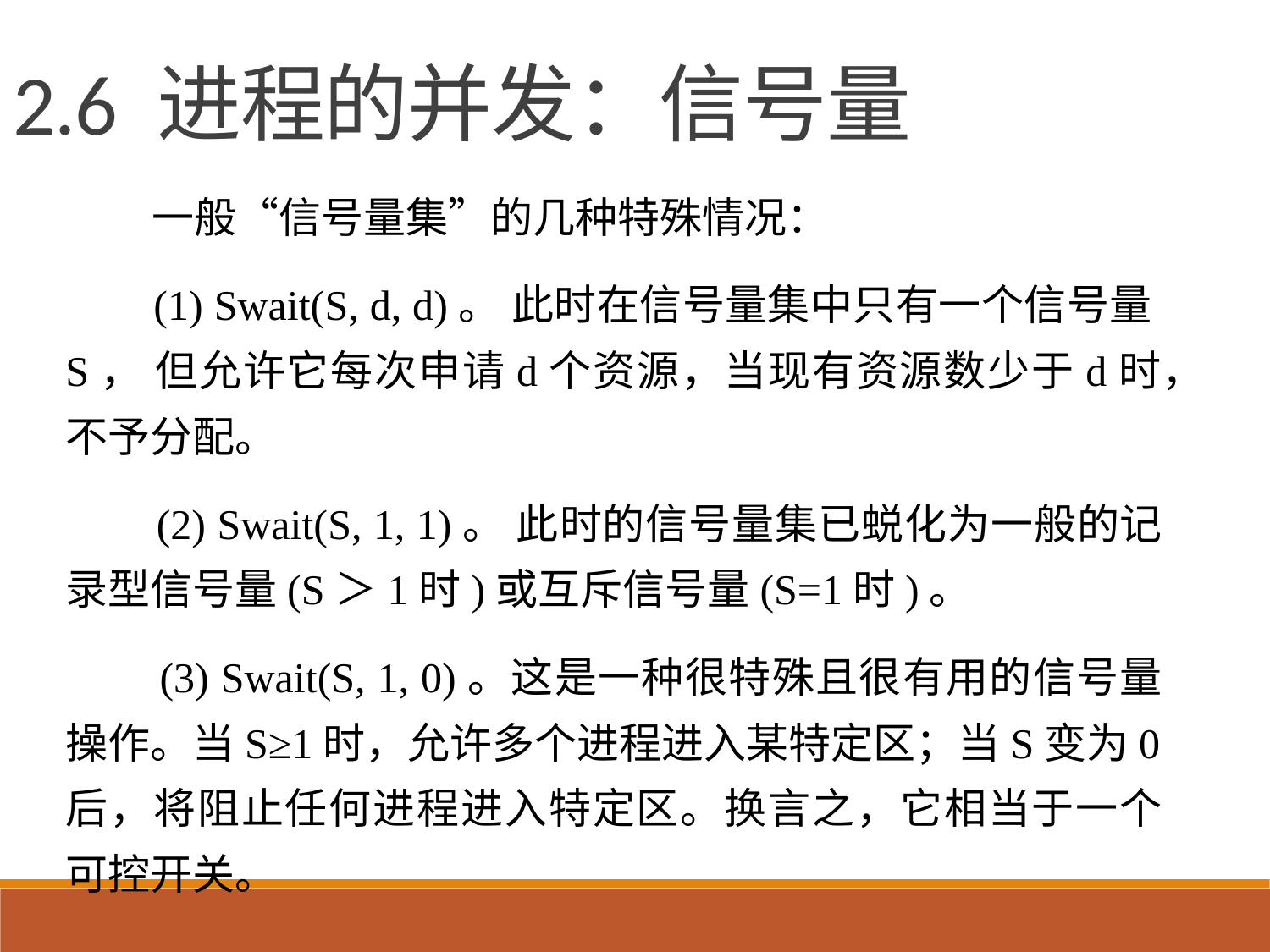

2.6 进程的并发：信号量
        一般“信号量集”的几种特殊情况：
        (1) Swait(S, d, d)。 此时在信号量集中只有一个信号量S， 但允许它每次申请d个资源，当现有资源数少于d时，不予分配。
        (2) Swait(S, 1, 1)。 此时的信号量集已蜕化为一般的记录型信号量(S＞1时)或互斥信号量(S=1时)。
        (3) Swait(S, 1, 0)。这是一种很特殊且很有用的信号量操作。当S≥1时，允许多个进程进入某特定区；当S变为0后，将阻止任何进程进入特定区。换言之，它相当于一个可控开关。